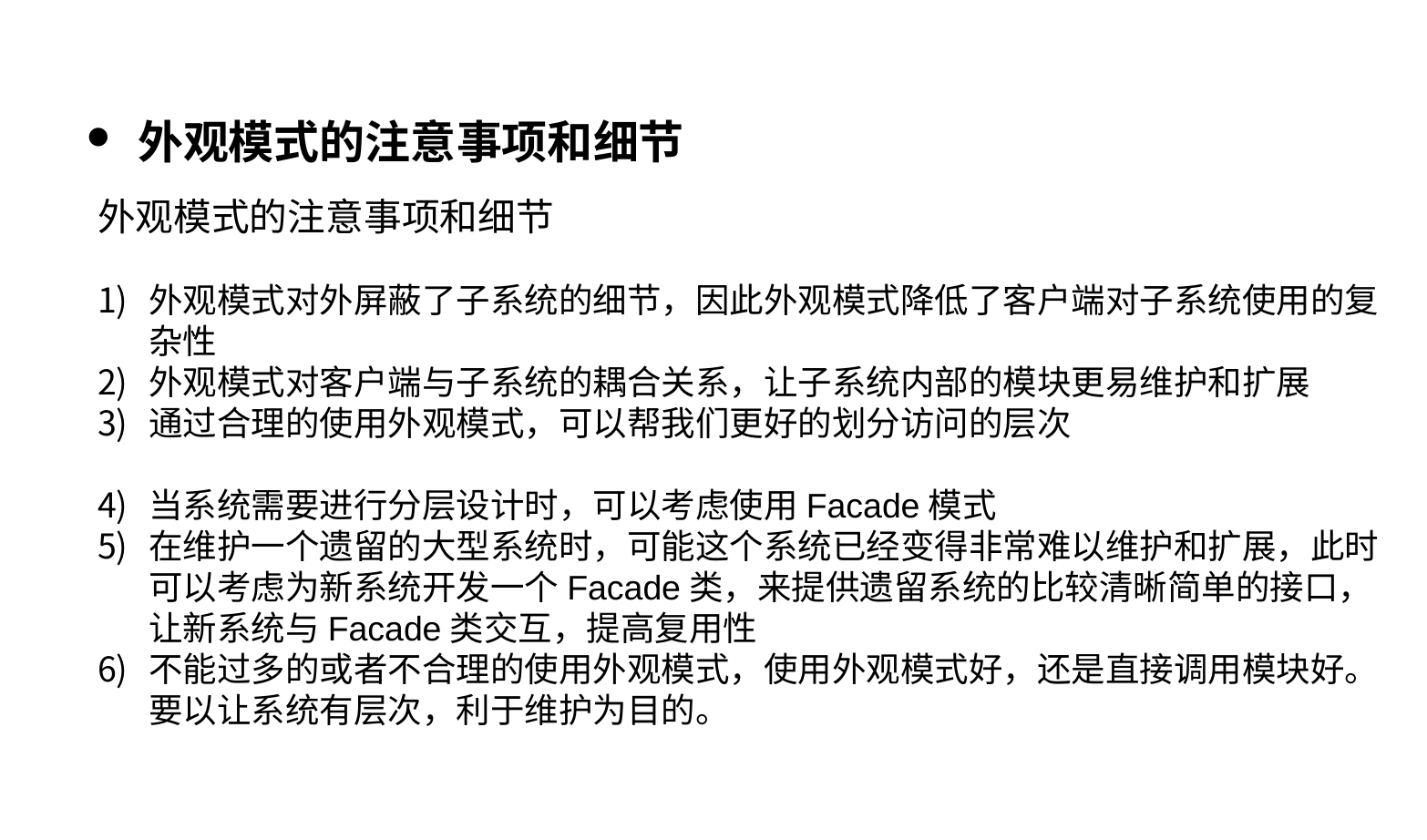

外观模式的注意事项和细节

外观模式的注意事项和细节

外观模式对外屏蔽了子系统的细节，因此外观模式降低了客户端对子系统使用的复杂性
外观模式对客户端与子系统的耦合关系，让子系统内部的模块更易维护和扩展
通过合理的使用外观模式，可以帮我们更好的划分访问的层次

当系统需要进行分层设计时，可以考虑使用Facade模式
在维护一个遗留的大型系统时，可能这个系统已经变得非常难以维护和扩展，此时可以考虑为新系统开发一个Facade类，来提供遗留系统的比较清晰简单的接口，让新系统与Facade类交互，提高复用性
不能过多的或者不合理的使用外观模式，使用外观模式好，还是直接调用模块好。要以让系统有层次，利于维护为目的。